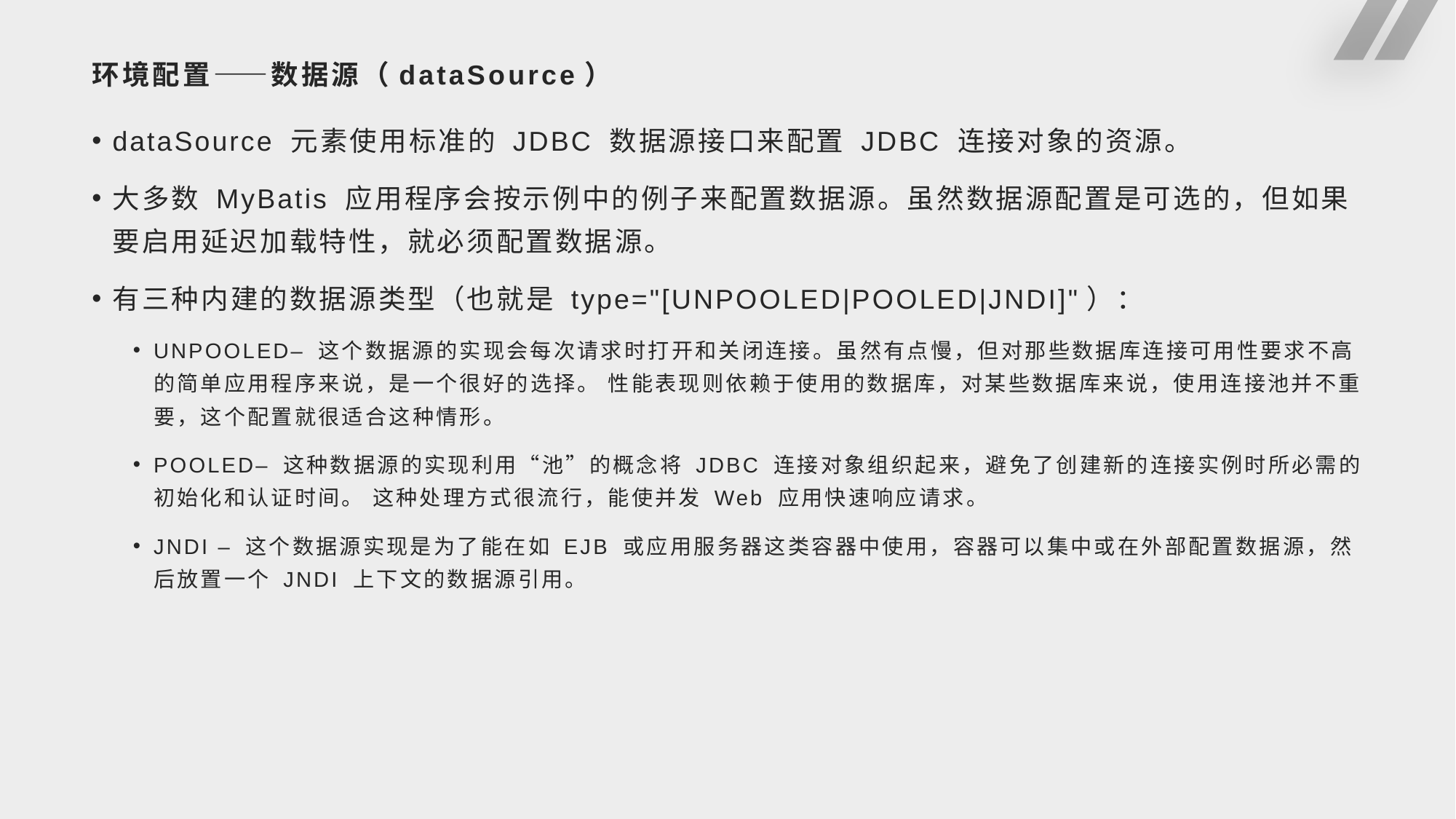

# 环境配置——数据源（dataSource）
dataSource 元素使用标准的 JDBC 数据源接口来配置 JDBC 连接对象的资源。
大多数 MyBatis 应用程序会按示例中的例子来配置数据源。虽然数据源配置是可选的，但如果要启用延迟加载特性，就必须配置数据源。
有三种内建的数据源类型（也就是 type="[UNPOOLED|POOLED|JNDI]"）：
UNPOOLED– 这个数据源的实现会每次请求时打开和关闭连接。虽然有点慢，但对那些数据库连接可用性要求不高的简单应用程序来说，是一个很好的选择。 性能表现则依赖于使用的数据库，对某些数据库来说，使用连接池并不重要，这个配置就很适合这种情形。
POOLED– 这种数据源的实现利用“池”的概念将 JDBC 连接对象组织起来，避免了创建新的连接实例时所必需的初始化和认证时间。 这种处理方式很流行，能使并发 Web 应用快速响应请求。
JNDI – 这个数据源实现是为了能在如 EJB 或应用服务器这类容器中使用，容器可以集中或在外部配置数据源，然后放置一个 JNDI 上下文的数据源引用。